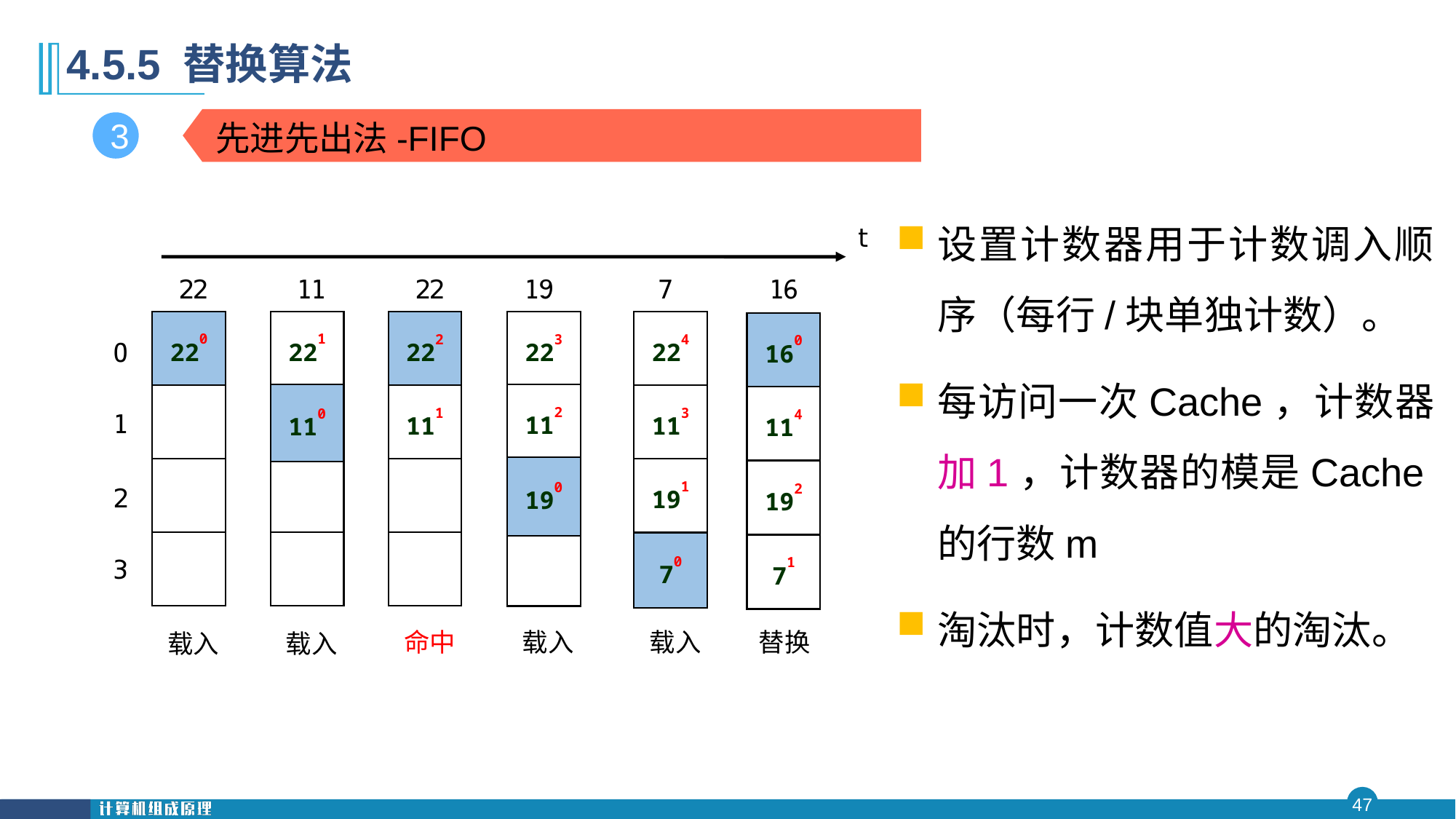

第四 章
4.5.5 替换算法
#

先进先出法-FIFO
3

设置计数器用于计数调入顺序（每行/块单独计数）。
每访问一次Cache，计数器加1，计数器的模是Cache的行数m
淘汰时，计数值大的淘汰。

t

22
11
22
19
7
16

220
221

110
221
111

222
222
111

223
112

190
223
112
190

224
113
191

70
224
113
191

70
160
22
114
192
71
0
1
2
3
命中
载入
载入
替换
载入
载入